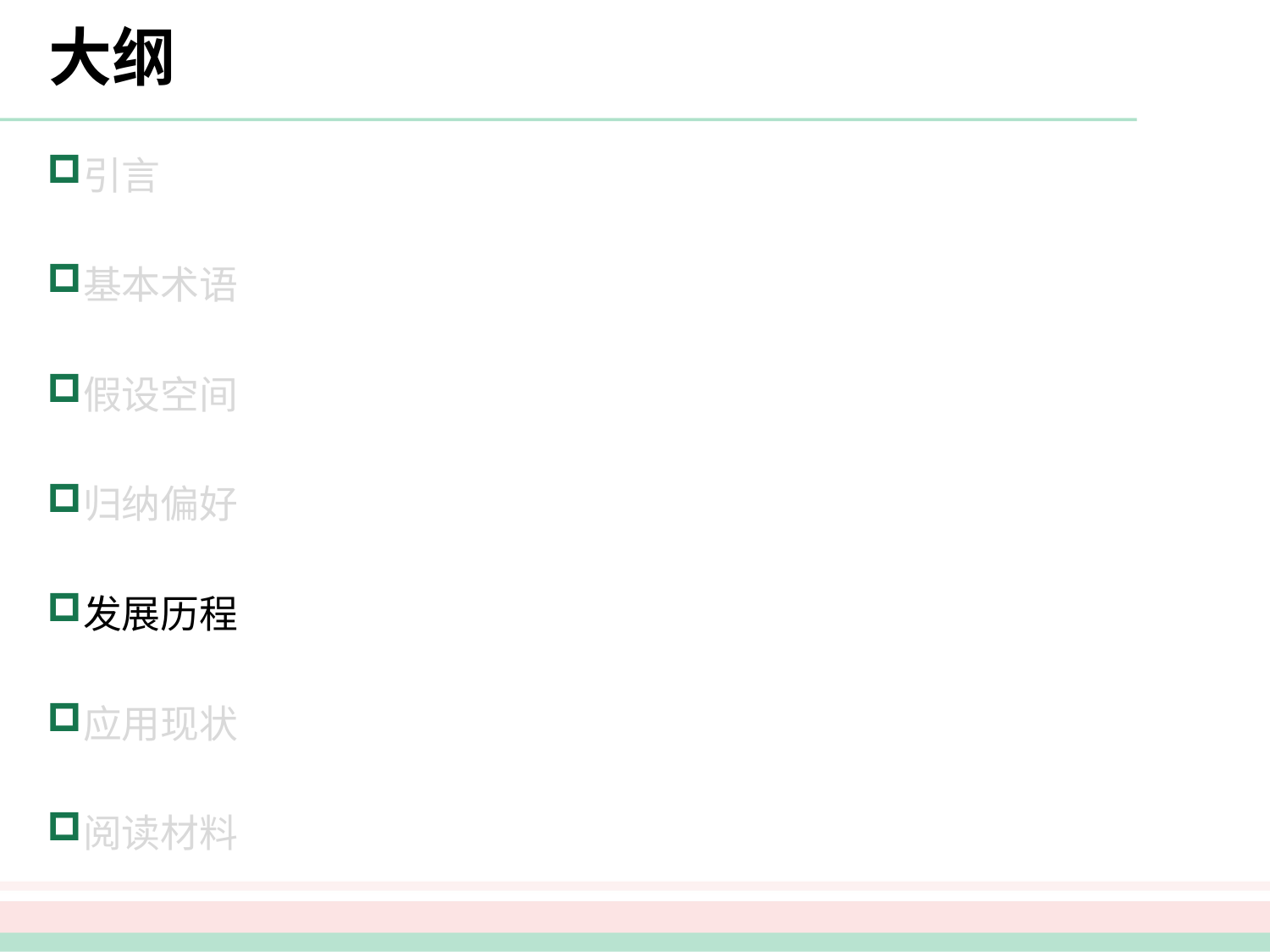

# 大纲
引言

基本术语

假设空间

归纳偏好

发展历程

应用现状

阅读材料